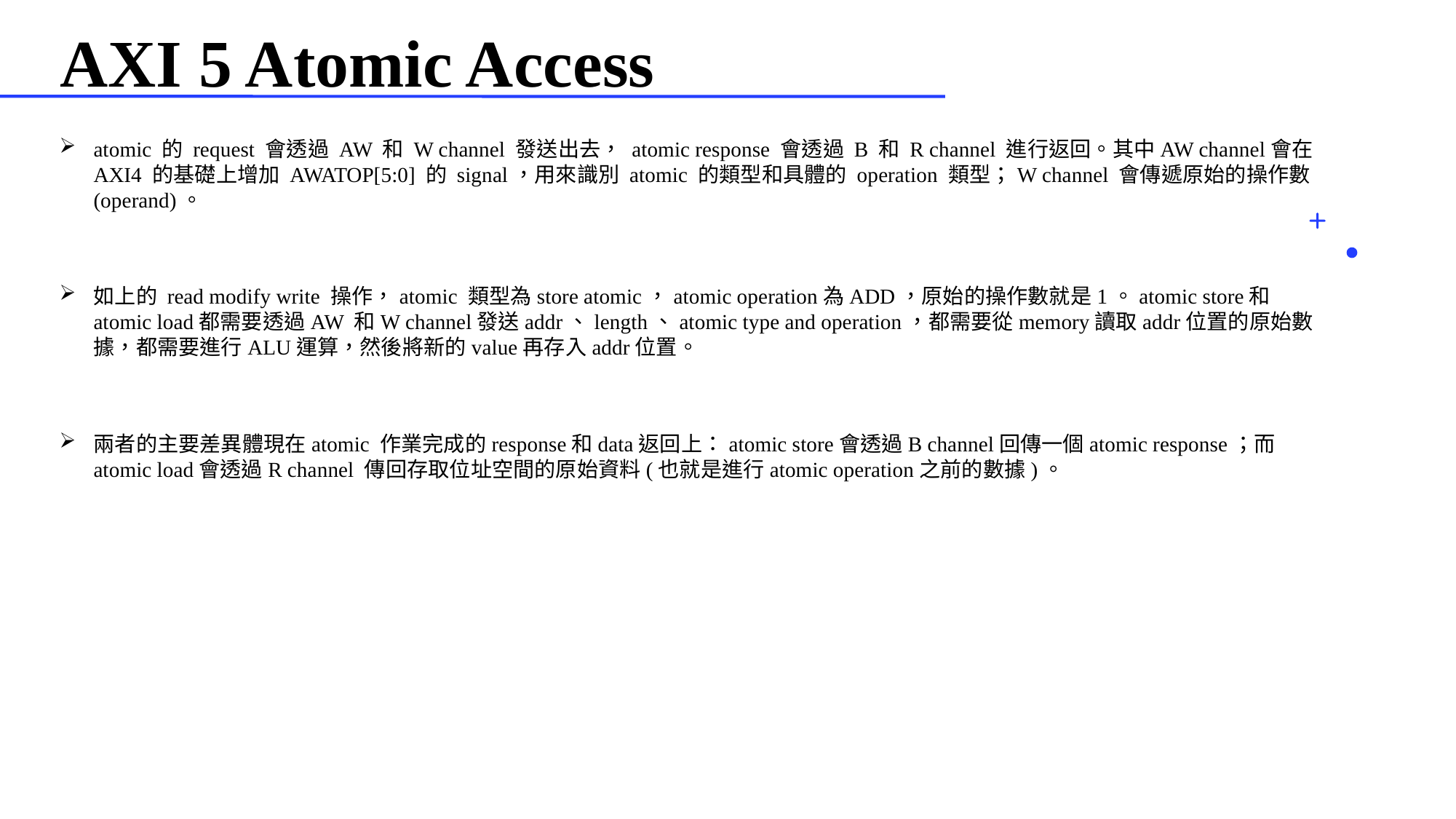

# AXI 5 Atomic Access
atomic 的 request 會透過 AW 和 W channel 發送出去， atomic response 會透過 B 和 R channel 進行返回。其中AW channel會在 AXI4 的基礎上增加 AWATOP[5:0] 的 signal，用來識別 atomic 的類型和具體的 operation 類型；W channel 會傳遞原始的操作數 (operand)。

如上的 read modify write 操作，atomic 類型為store atomic，atomic operation為ADD，原始的操作數就是1。atomic store和atomic load都需要透過AW 和W channel發送addr、length、atomic type and operation，都需要從memory讀取addr位置的原始數據，都需要進行ALU運算，然後將新的value再存入addr位置。

兩者的主要差異體現在atomic 作業完成的response和data返回上：atomic store會透過B channel回傳一個atomic response；而atomic load會透過R channel 傳回存取位址空間的原始資料(也就是進行atomic operation之前的數據)。